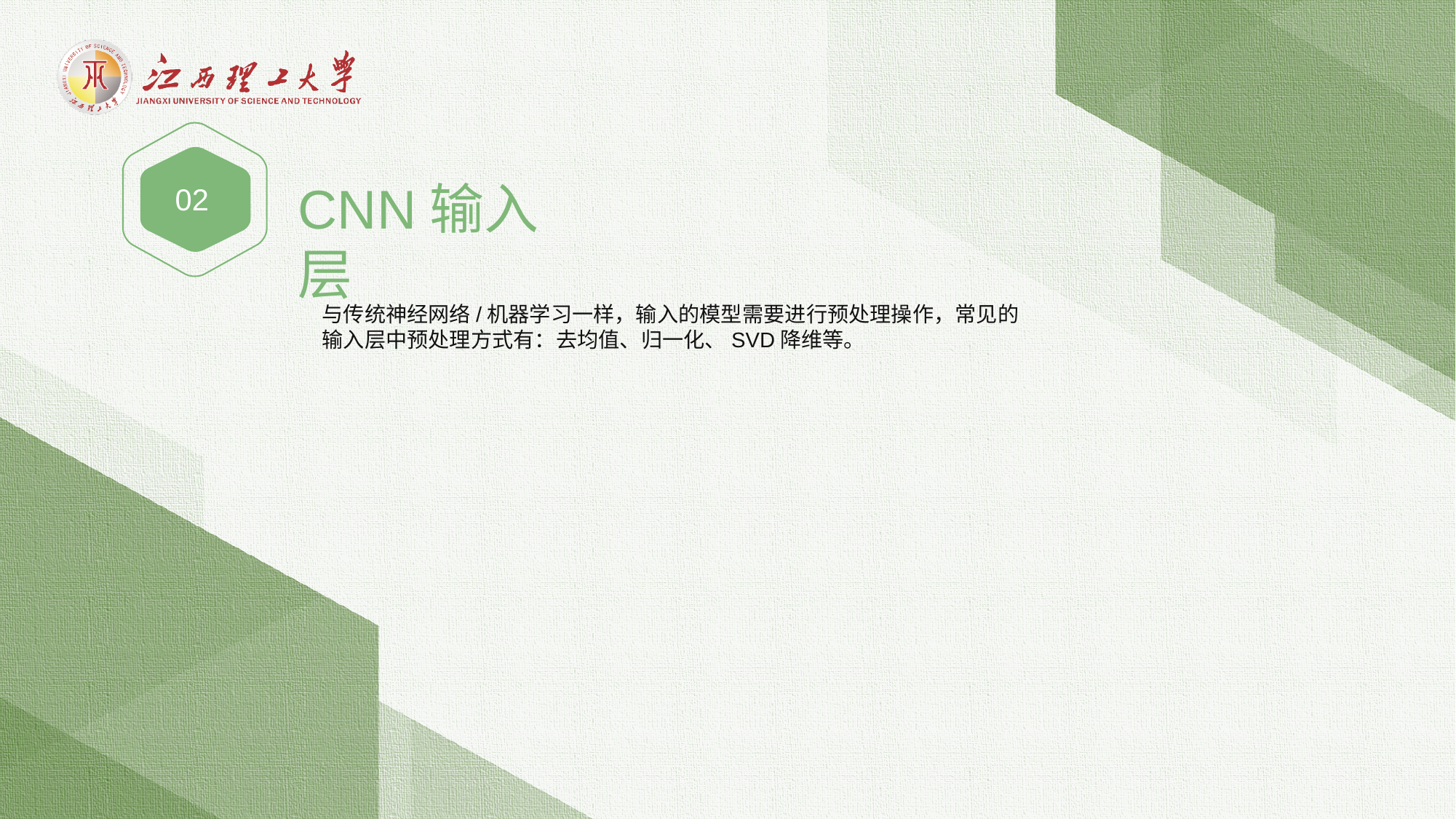

02
CNN输入层
与传统神经网络/机器学习一样，输入的模型需要进行预处理操作，常见的输入层中预处理方式有：去均值、归一化、SVD降维等。